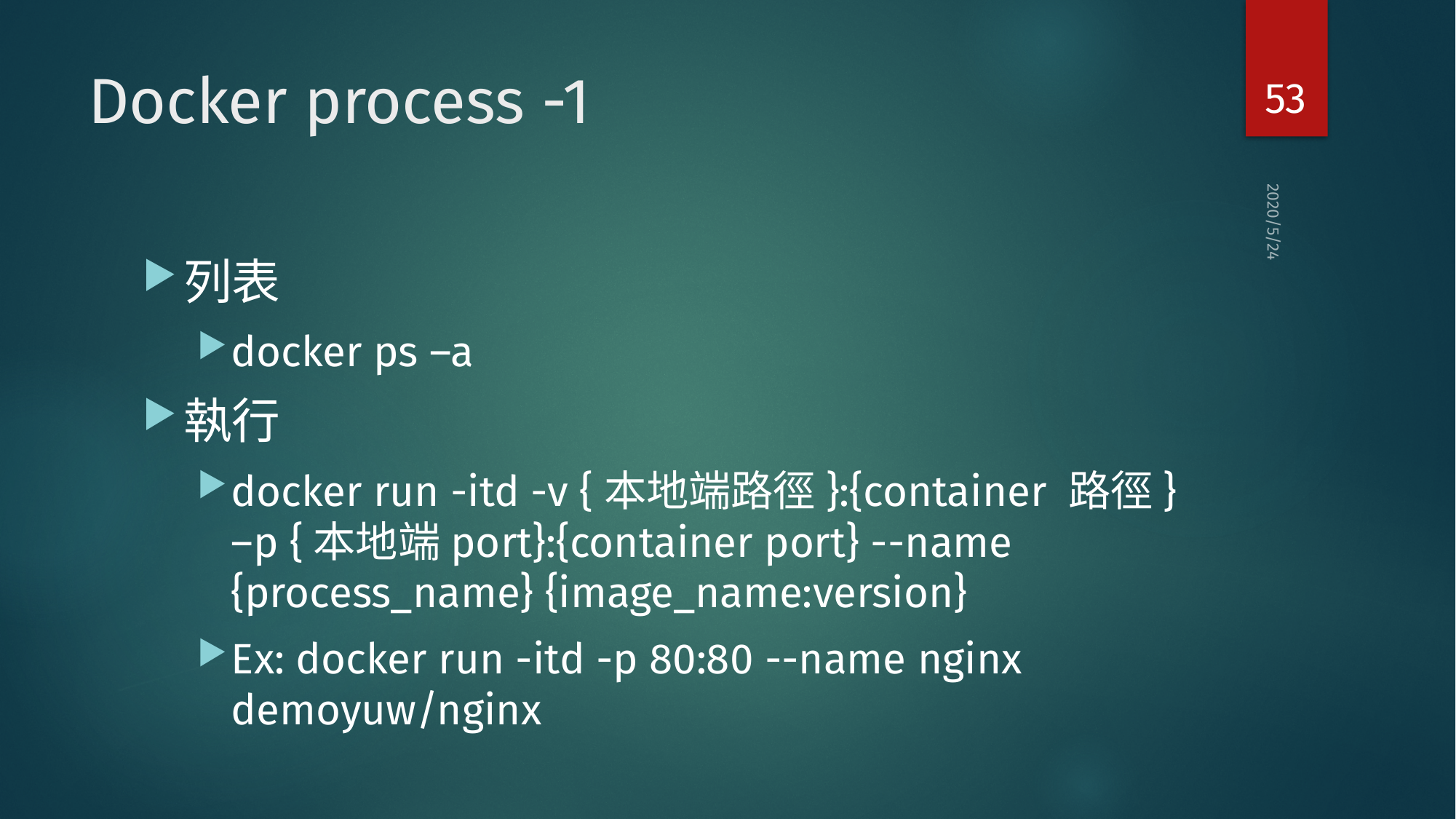

53
# Docker process -1
2020/5/24
列表
docker ps –a
執行
docker run -itd -v {本地端路徑}:{container 路徑} –p {本地端port}:{container port} --name {process_name} {image_name:version}
Ex: docker run -itd -p 80:80 --name nginx demoyuw/nginx